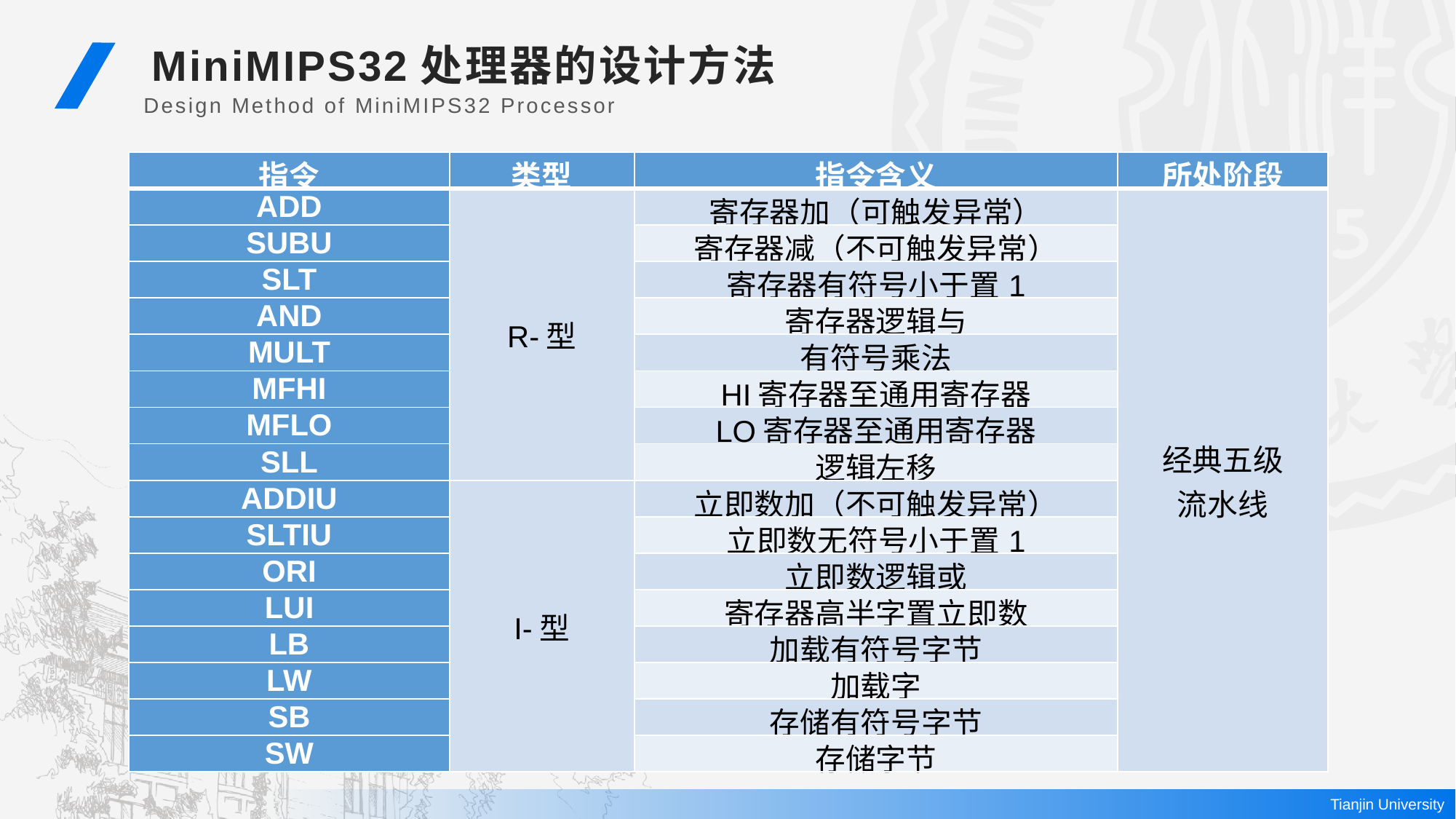

MiniMIPS32处理器的设计方法
Design Method of MiniMIPS32 Processor
| 指令 | 类型 | 指令含义 | 所处阶段 |
| --- | --- | --- | --- |
| ADD | R-型 | 寄存器加（可触发异常） | 经典五级 流水线 |
| SUBU |  | 寄存器减（不可触发异常） |  |
| SLT |  | 寄存器有符号小于置1 |  |
| AND |  | 寄存器逻辑与 |  |
| MULT |  | 有符号乘法 |  |
| MFHI |  | HI寄存器至通用寄存器 |  |
| MFLO |  | LO寄存器至通用寄存器 |  |
| SLL |  | 逻辑左移 |  |
| ADDIU | I-型 | 立即数加（不可触发异常） |  |
| SLTIU |  | 立即数无符号小于置1 |  |
| ORI |  | 立即数逻辑或 |  |
| LUI |  | 寄存器高半字置立即数 |  |
| LB |  | 加载有符号字节 |  |
| LW |  | 加载字 |  |
| SB |  | 存储有符号字节 |  |
| SW |  | 存储字节 |  |